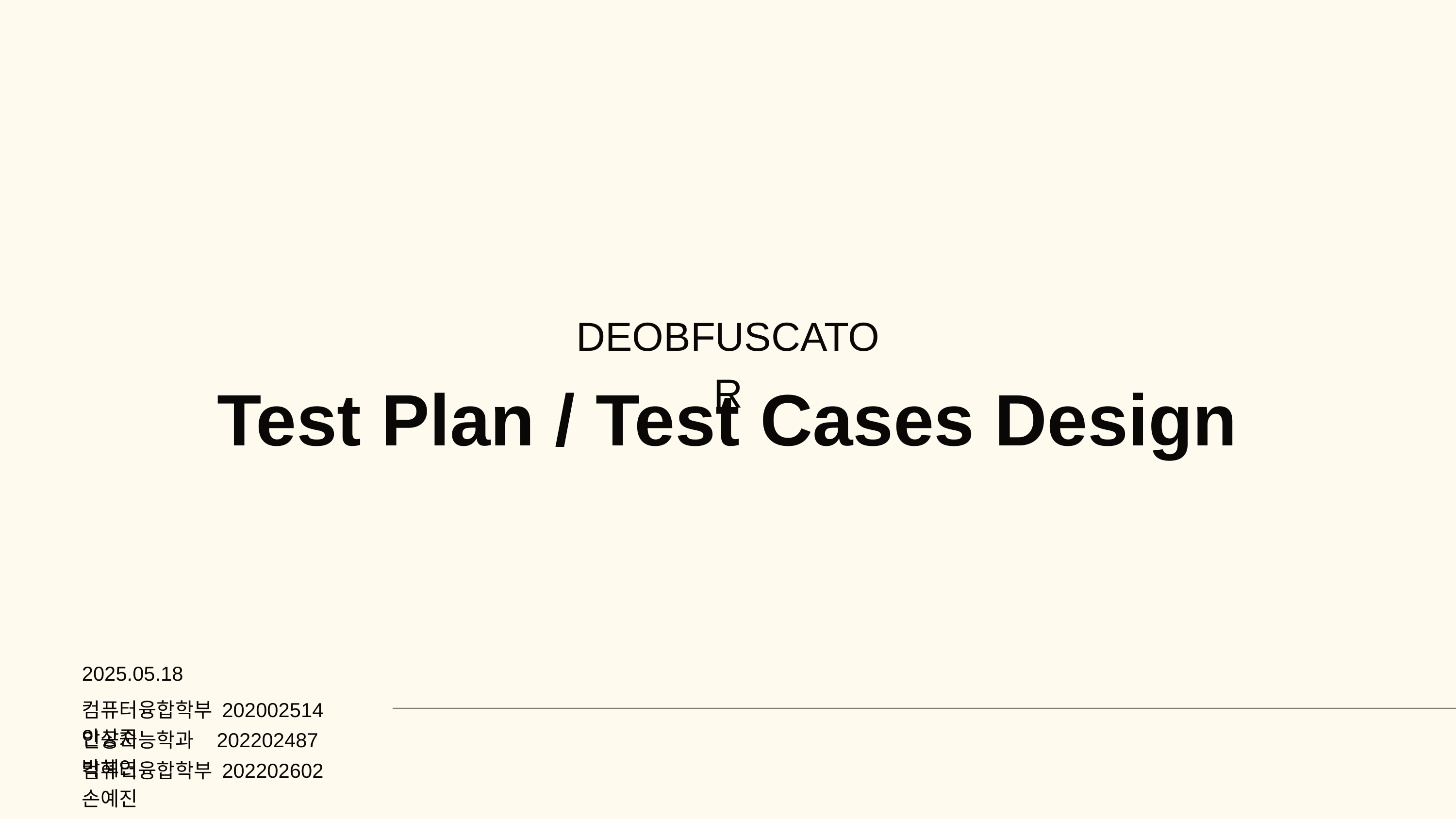

DEOBFUSCATOR
Test Plan / Test Cases Design
2025.05.18
컴퓨터융합학부 202002514 안상준

인공지능학과    202202487 박혜연
컴퓨터융합학부 202202602 손예진